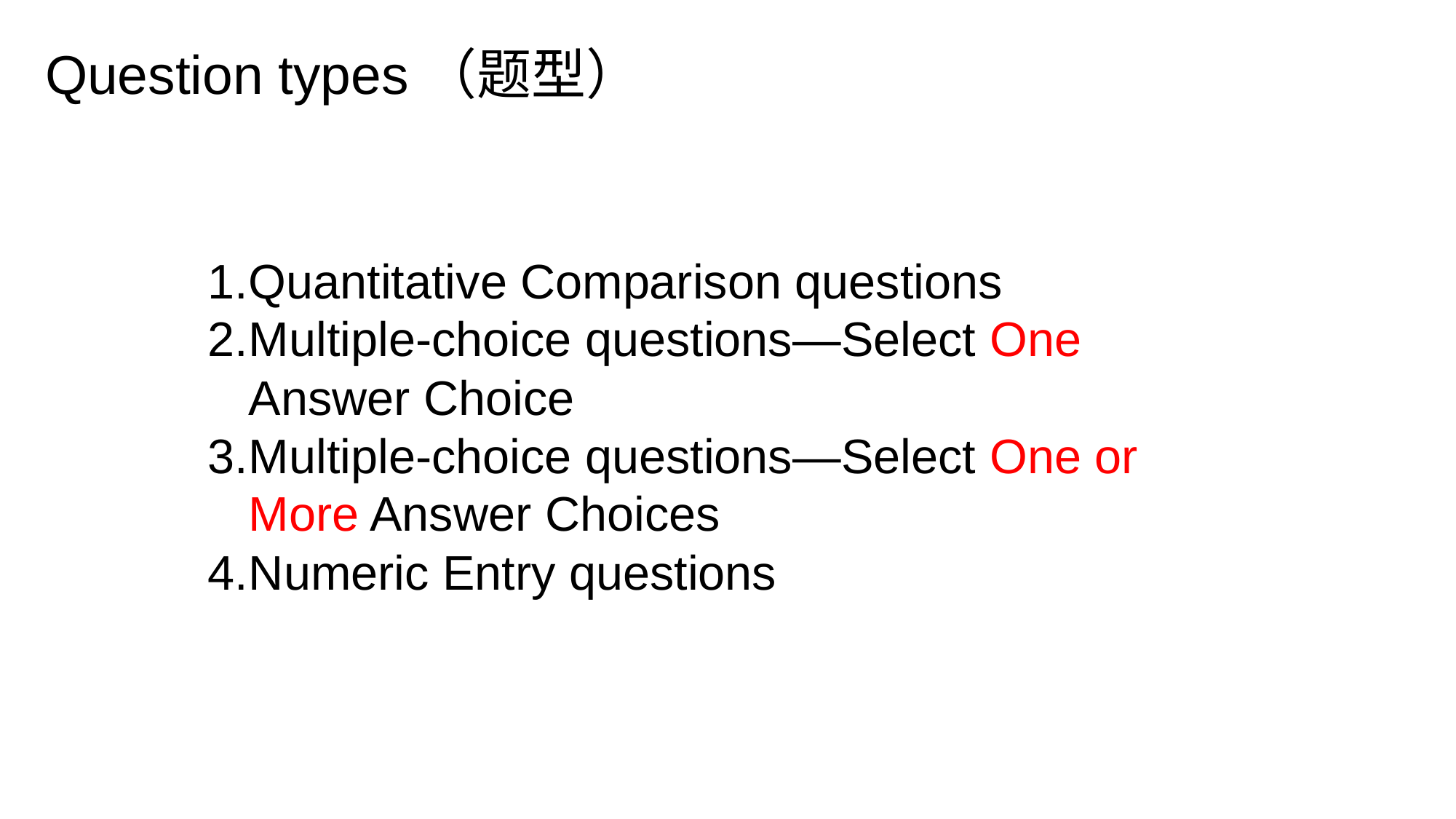

Question types（题型）
Quantitative Comparison questions
Multiple-choice questions—Select One Answer Choice
Multiple-choice questions—Select One or More Answer Choices
Numeric Entry questions